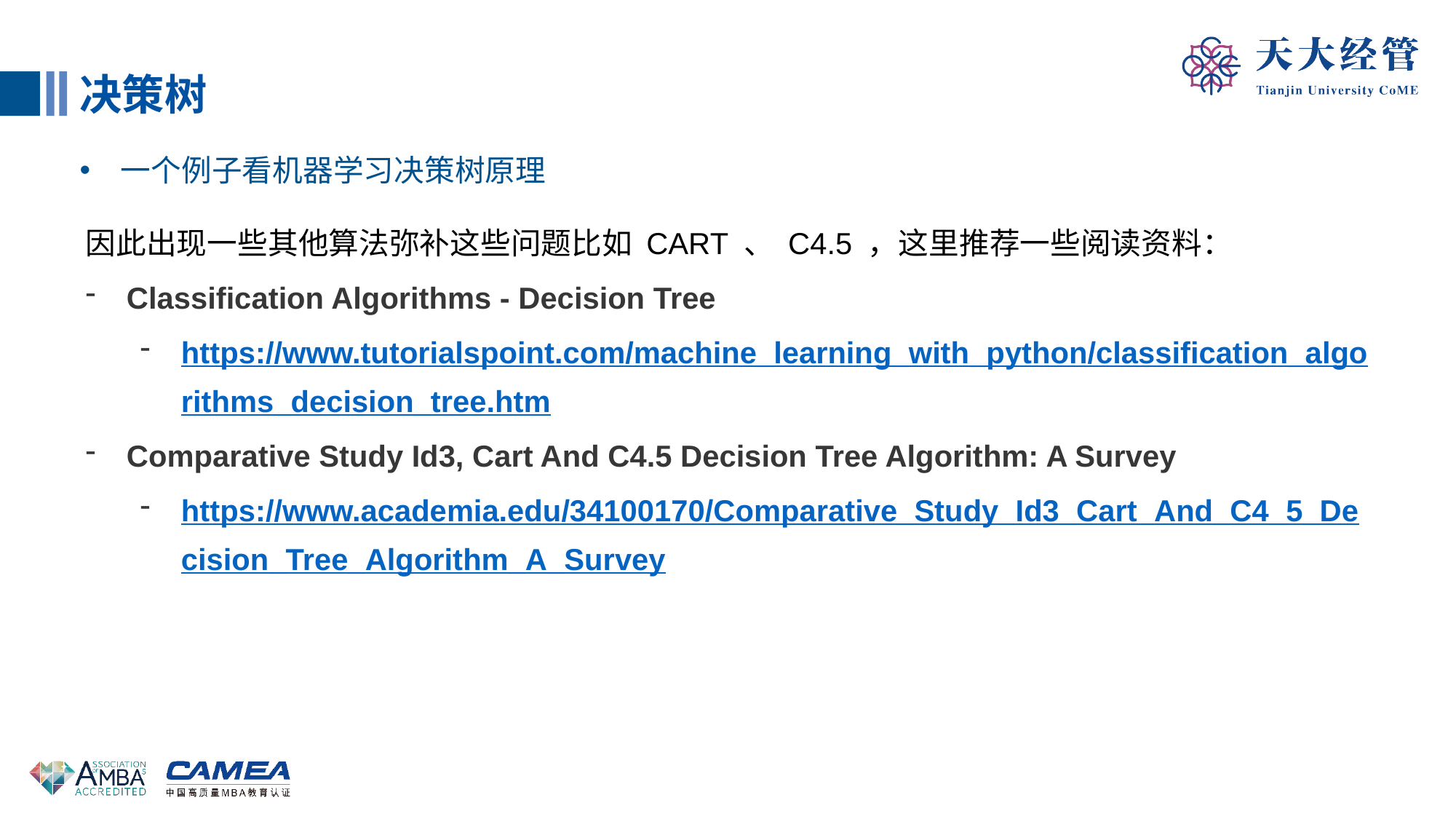

决策树

一个例子看机器学习决策树原理
因此出现一些其他算法弥补这些问题比如 CART 、 C4.5 ，这里推荐一些阅读资料：
Classification Algorithms - Decision Tree
https://www.tutorialspoint.com/machine_learning_with_python/classification_algorithms_decision_tree.htm
Comparative Study Id3, Cart And C4.5 Decision Tree Algorithm: A Survey
https://www.academia.edu/34100170/Comparative_Study_Id3_Cart_And_C4_5_Decision_Tree_Algorithm_A_Survey